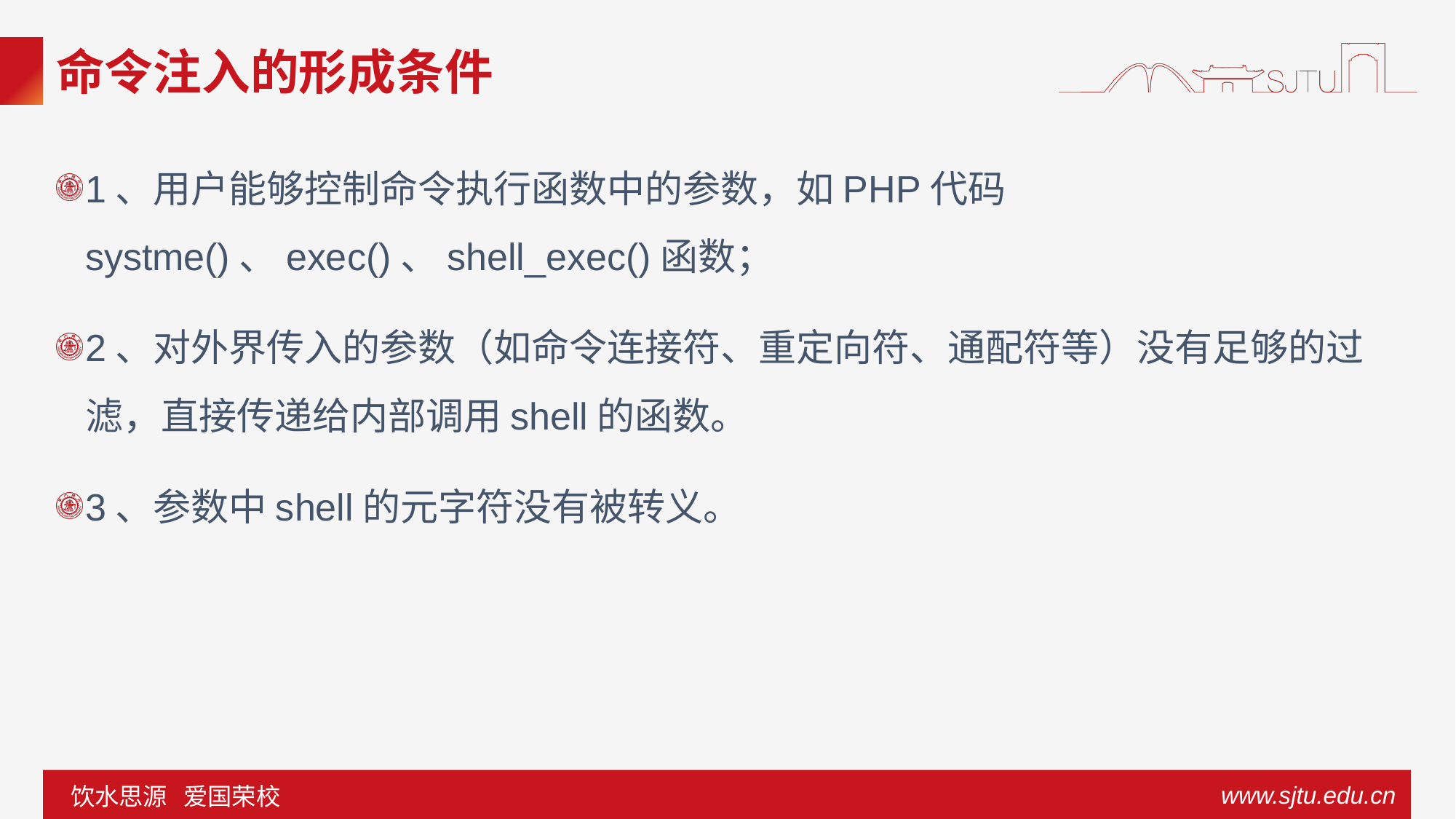

# 命令注入的形成条件
1、用户能够控制命令执行函数中的参数，如PHP代码systme()、exec()、shell_exec()函数；
2、对外界传入的参数（如命令连接符、重定向符、通配符等）没有足够的过滤，直接传递给内部调用shell的函数。
3、参数中shell的元字符没有被转义。